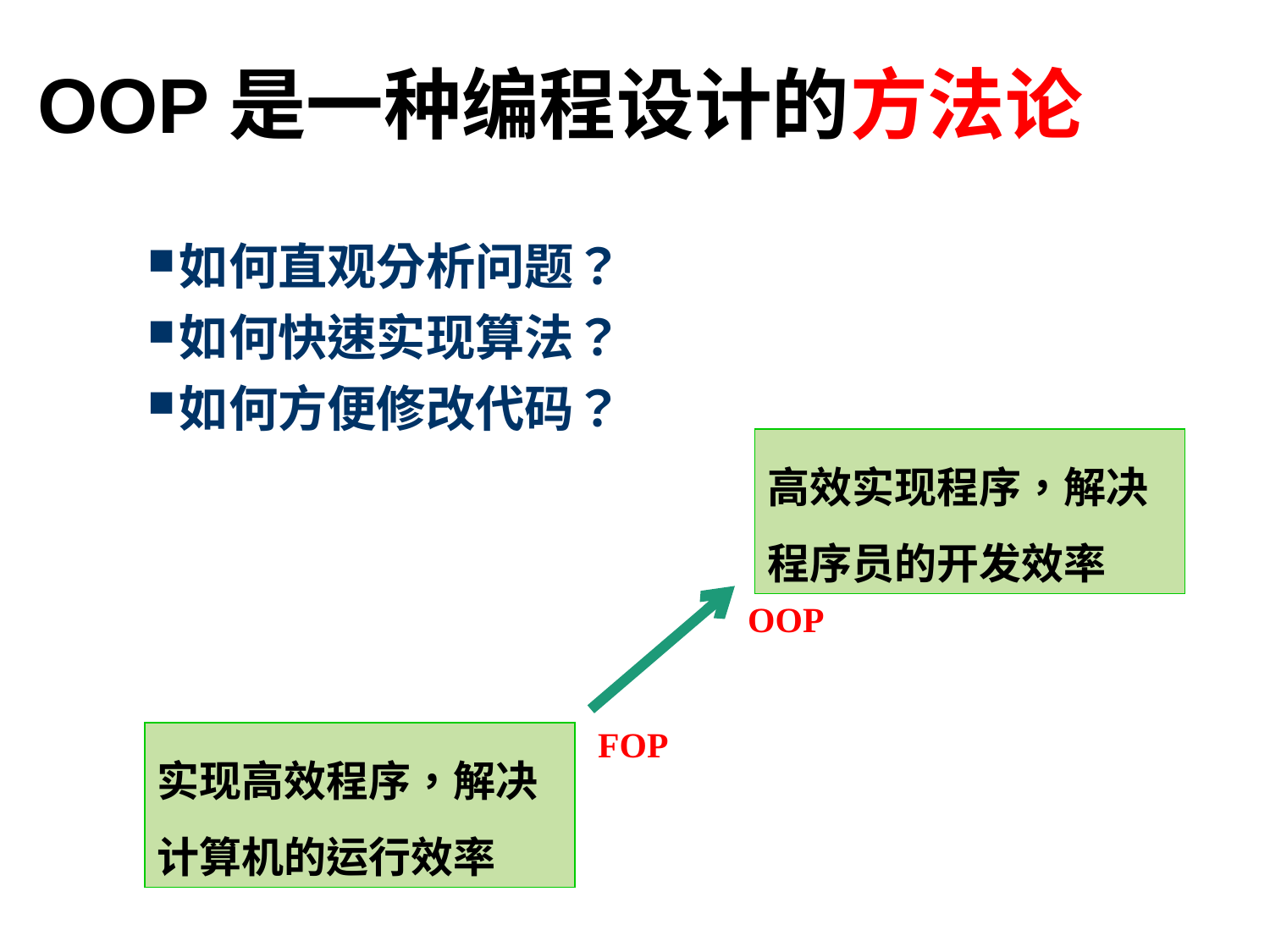

# OOP是一种编程设计的方法论
如何直观分析问题？
如何快速实现算法？
如何方便修改代码？
高效实现程序，解决程序员的开发效率
OOP
FOP
实现高效程序，解决计算机的运行效率
15